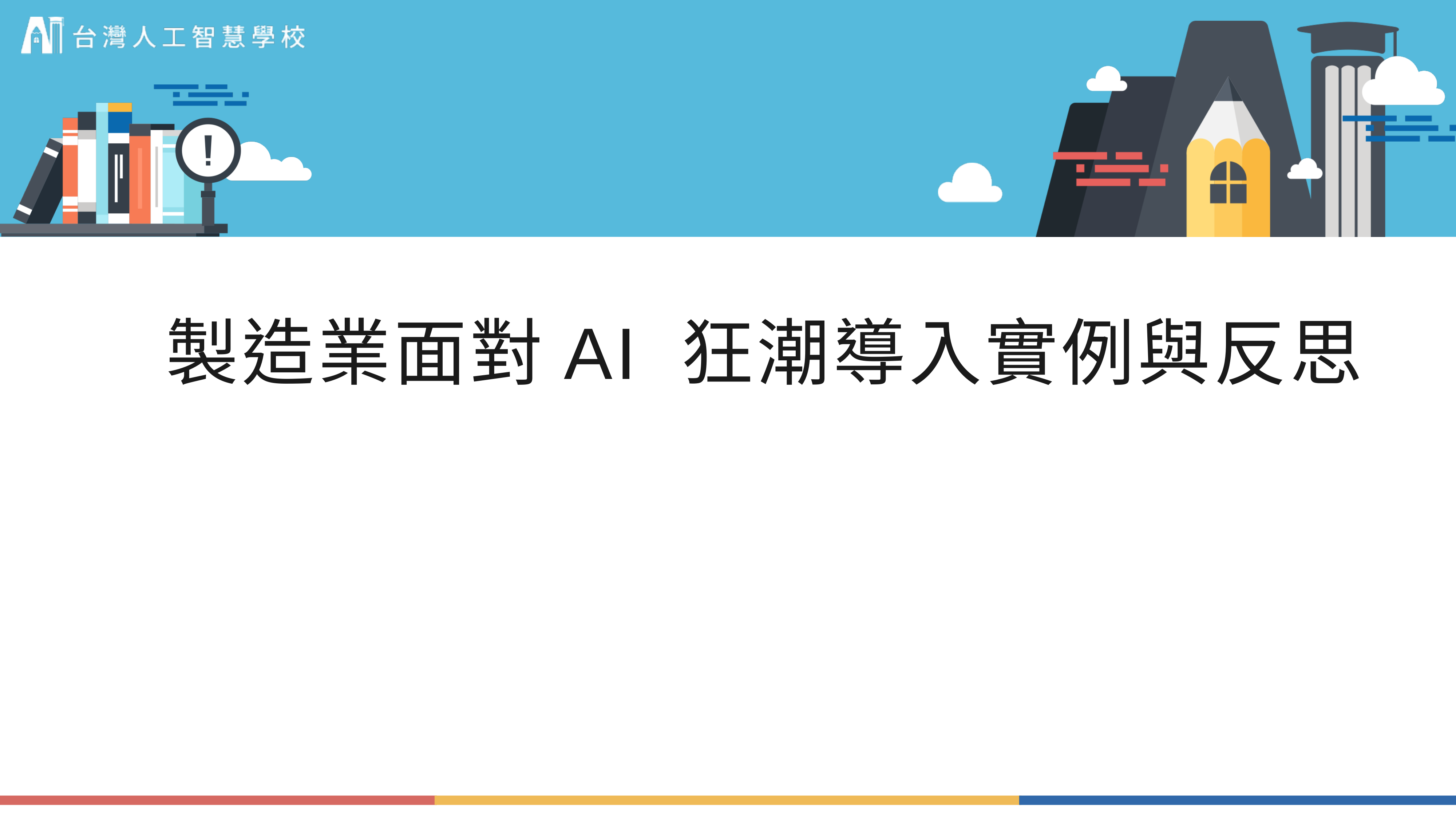

# 製造業面對AI 狂潮導入實例與反思

台灣人工智慧學校台中分校第一屆經理人班

施良樺